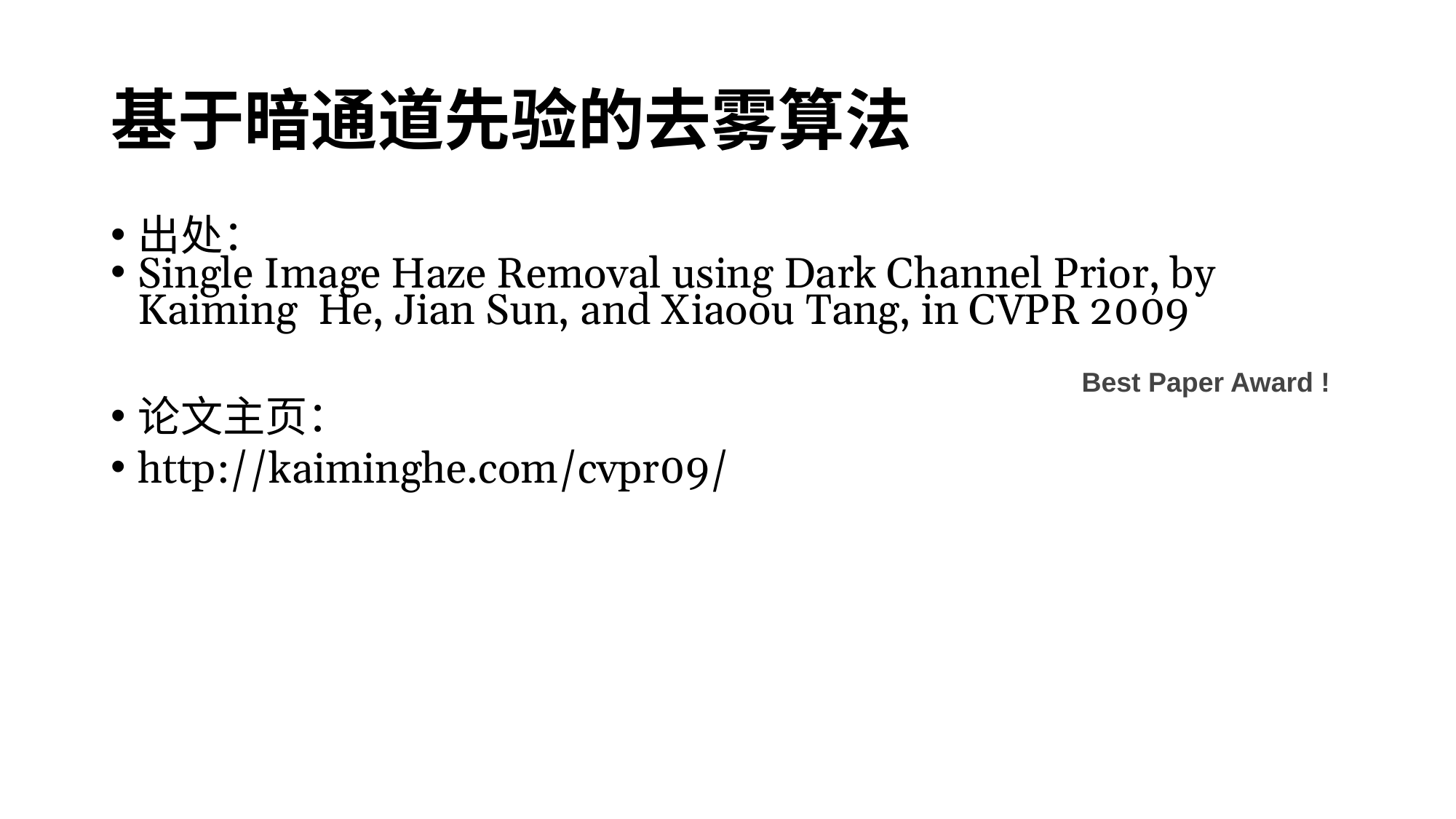

# 基于暗通道先验的去雾算法
出处：
Single Image Haze Removal using Dark Channel Prior, by Kaiming  He, Jian Sun, and Xiaoou Tang, in CVPR 2009

论文主页：
http://kaiminghe.com/cvpr09/

Best Paper Award !